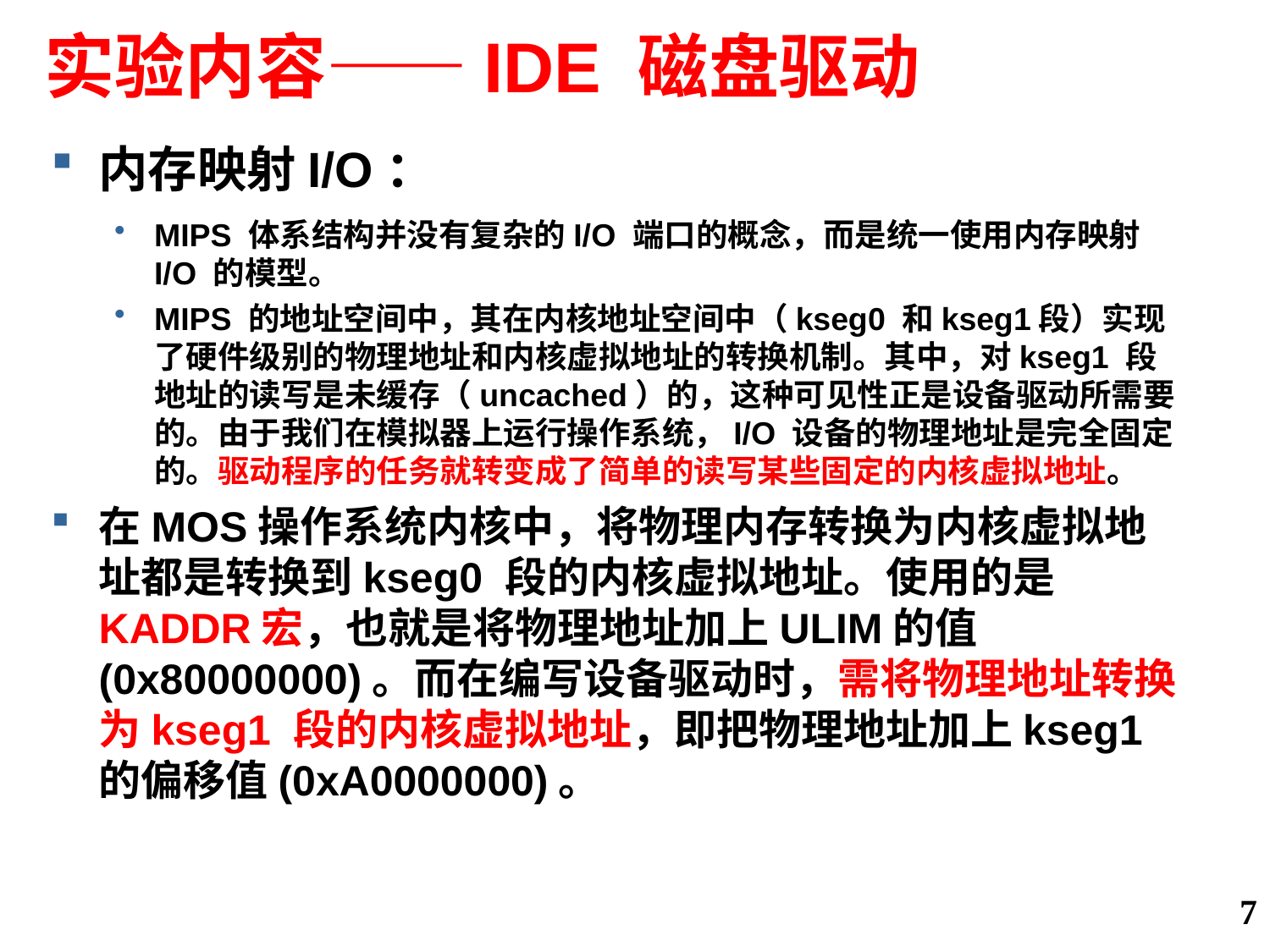

# 实验内容——IDE 磁盘驱动
内存映射I/O：
MIPS 体系结构并没有复杂的I/O 端口的概念，而是统一使用内存映射I/O 的模型。
MIPS 的地址空间中，其在内核地址空间中（kseg0 和kseg1段）实现了硬件级别的物理地址和内核虚拟地址的转换机制。其中，对kseg1 段地址的读写是未缓存（uncached）的，这种可见性正是设备驱动所需要的。由于我们在模拟器上运行操作系统，I/O 设备的物理地址是完全固定的。驱动程序的任务就转变成了简单的读写某些固定的内核虚拟地址。
在MOS操作系统内核中，将物理内存转换为内核虚拟地址都是转换到kseg0 段的内核虚拟地址。使用的是KADDR宏，也就是将物理地址加上ULIM的值(0x80000000)。而在编写设备驱动时，需将物理地址转换为kseg1 段的内核虚拟地址，即把物理地址加上kseg1 的偏移值(0xA0000000)。